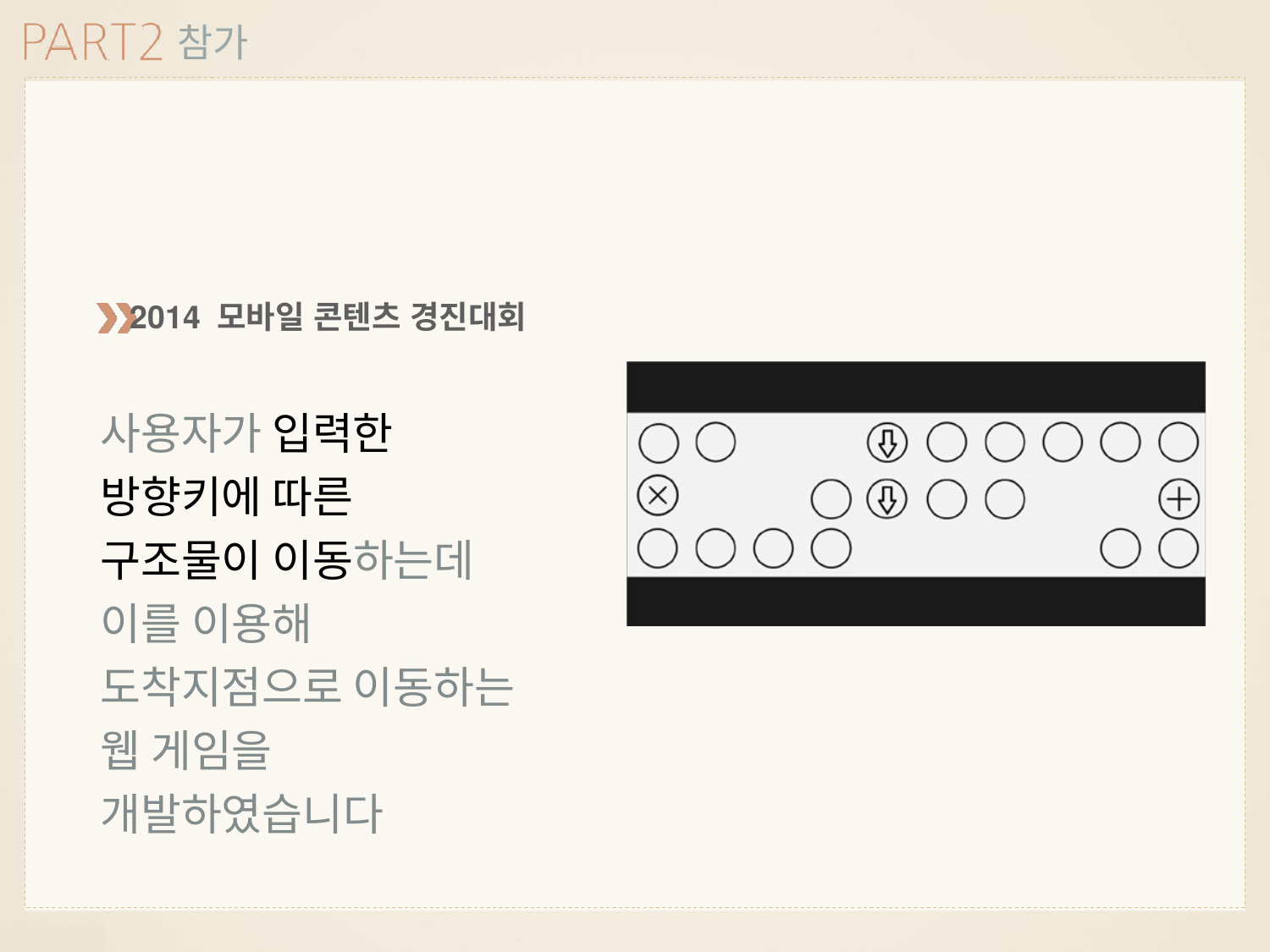

참가

2014 모바일 콘텐츠 경진대회

사용자가 입력한 방향키에 따른 구조물이 이동하는데 이를 이용해 도착지점으로 이동하는 웹 게임을 개발하였습니다